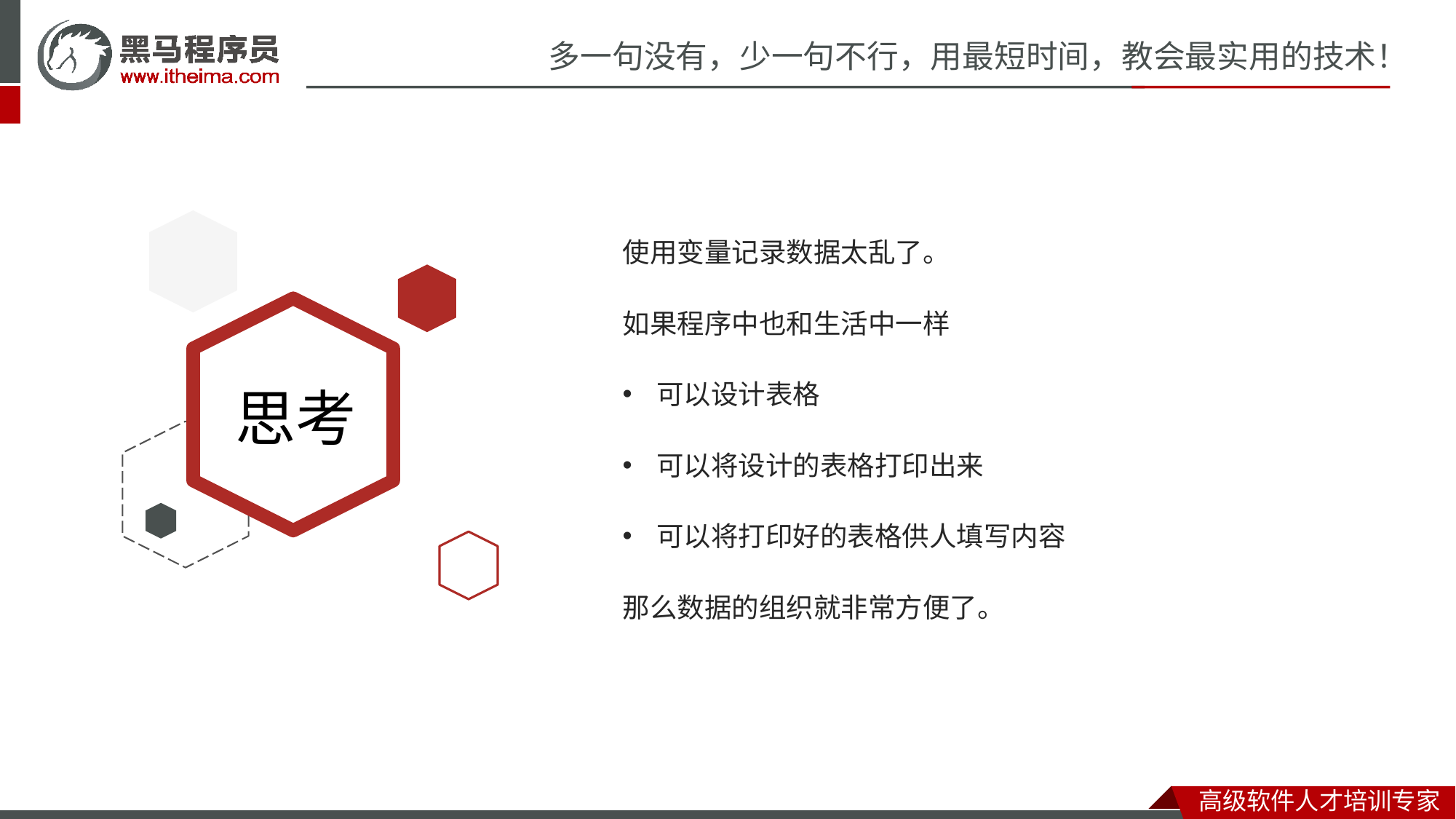

使用变量记录数据太乱了。
如果程序中也和生活中一样
可以设计表格
可以将设计的表格打印出来
可以将打印好的表格供人填写内容
那么数据的组织就非常方便了。